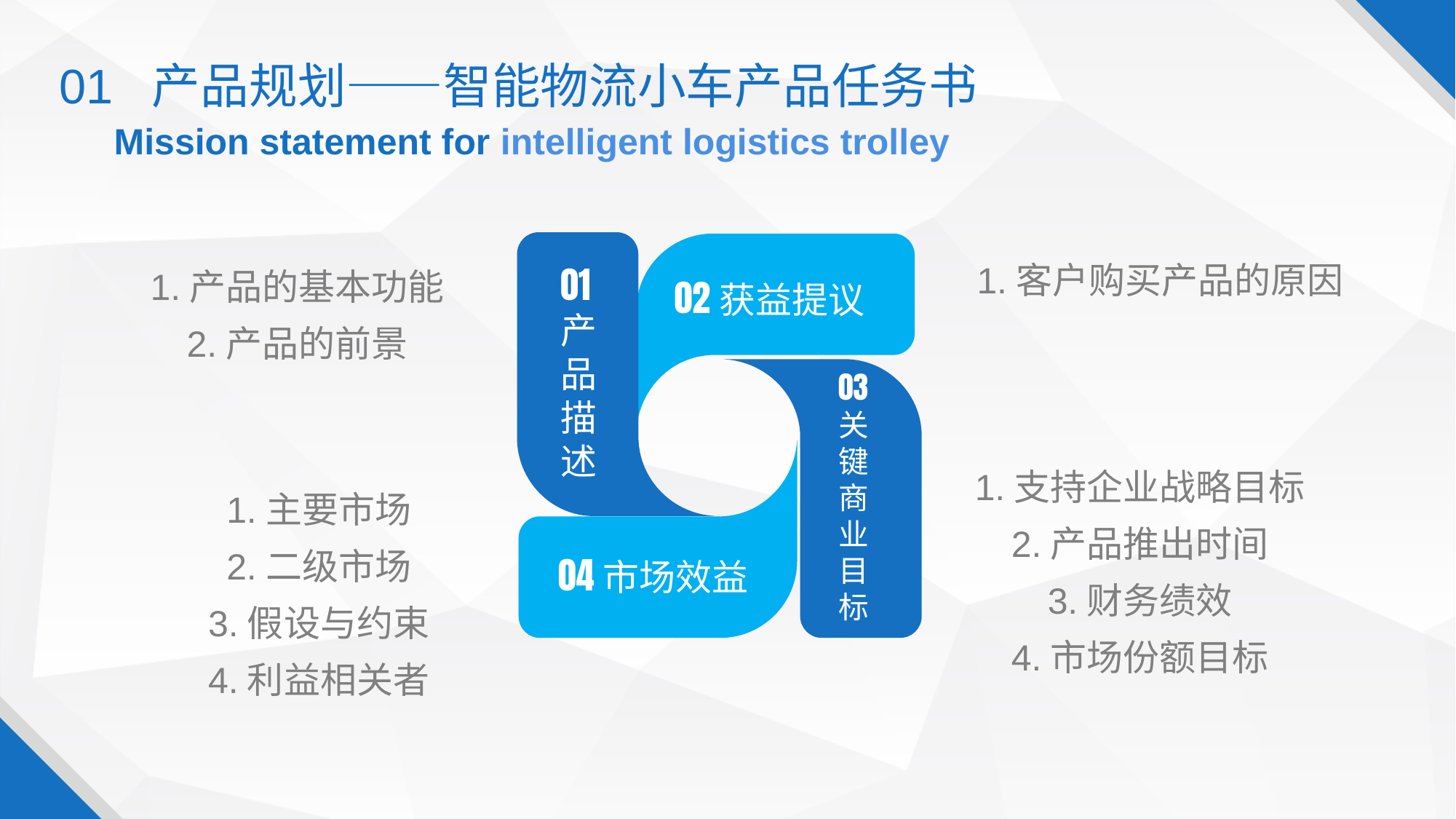

01  产品规划——智能物流小车产品任务书
Mission statement for intelligent logistics trolley

1.客户购买产品的原因
1.产品的基本功能
2.产品的前景
01产品描述
02获益提议

03关键商业目标

1.支持企业战略目标
2.产品推出时间
3.财务绩效
4.市场份额目标
1.主要市场
2.二级市场
3.假设与约束
4.利益相关者
04市场效益